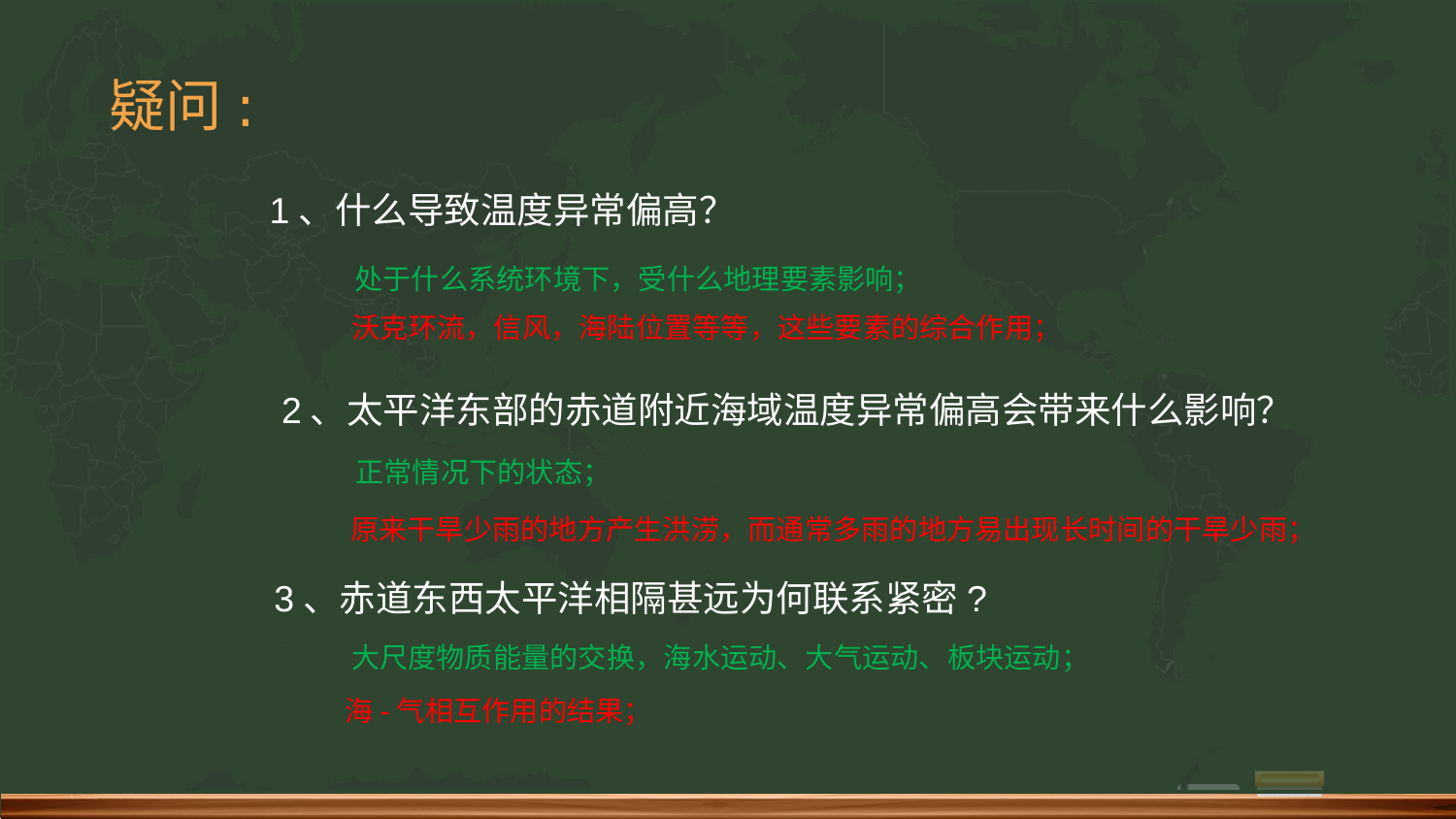

疑问:
1、什么导致温度异常偏高？
处于什么系统环境下，受什么地理要素影响；
沃克环流，信风，海陆位置等等，这些要素的综合作用；
2、太平洋东部的赤道附近海域温度异常偏高会带来什么影响？
正常情况下的状态；
原来干旱少雨的地方产生洪涝，而通常多雨的地方易出现长时间的干旱少雨；
3、赤道东西太平洋相隔甚远为何联系紧密?
大尺度物质能量的交换，海水运动、大气运动、板块运动；
海-气相互作用的结果；